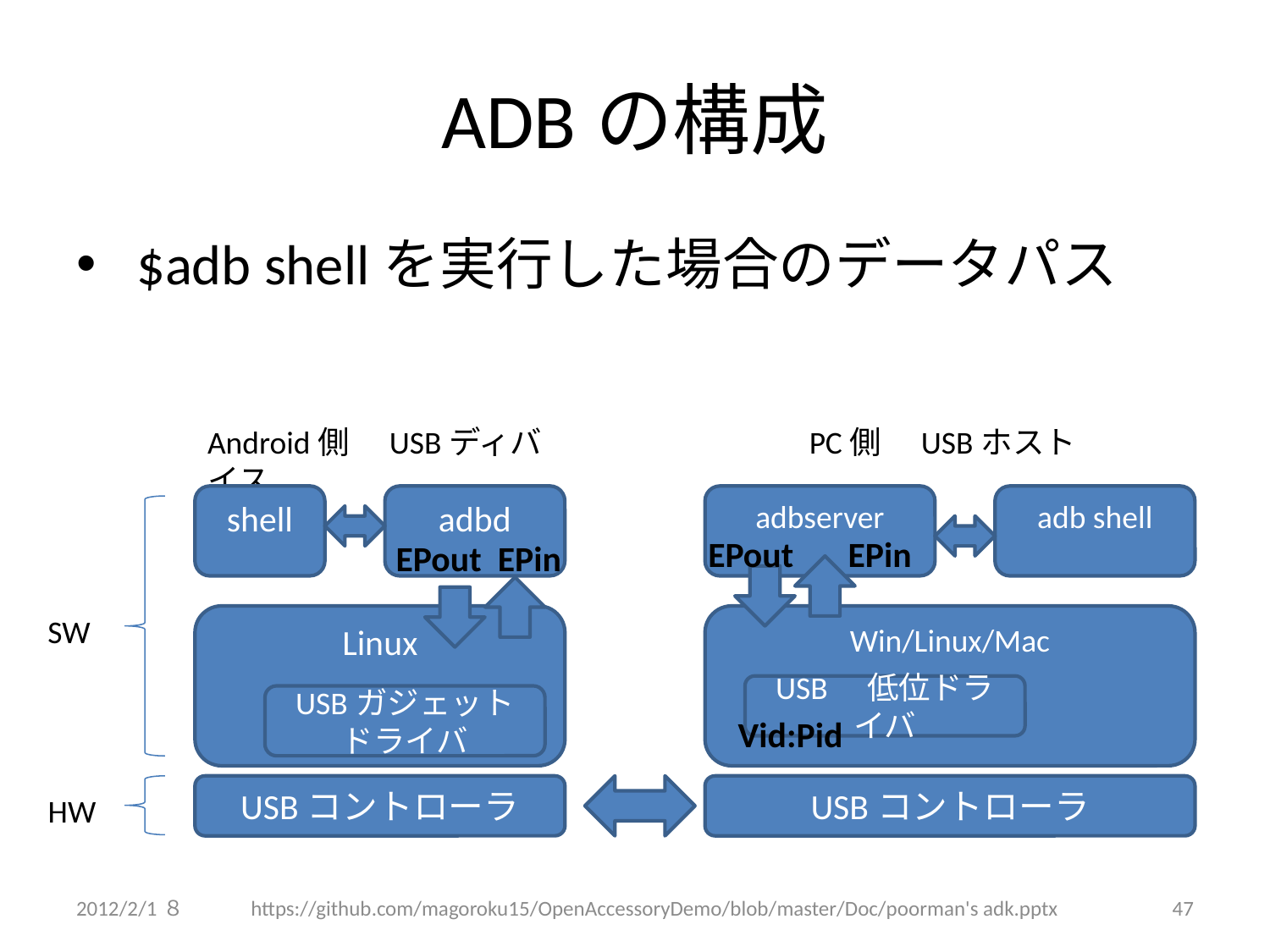

# ADBの構成
 $adb shellを実行した場合のデータパス
Android側　USBディバイス
PC側　USBホスト
adbserver
adb shell

EPout
EPin

Win/Linux/Mac
USB　低位ドライバ
Vid:Pid
USBコントローラ
shell
adbd

EPout
EPin

SW
Linux
USBガジェット
ドライバ

USBコントローラ

HW
2012/2/1８
https://github.com/magoroku15/OpenAccessoryDemo/blob/master/Doc/poorman's adk.pptx
47